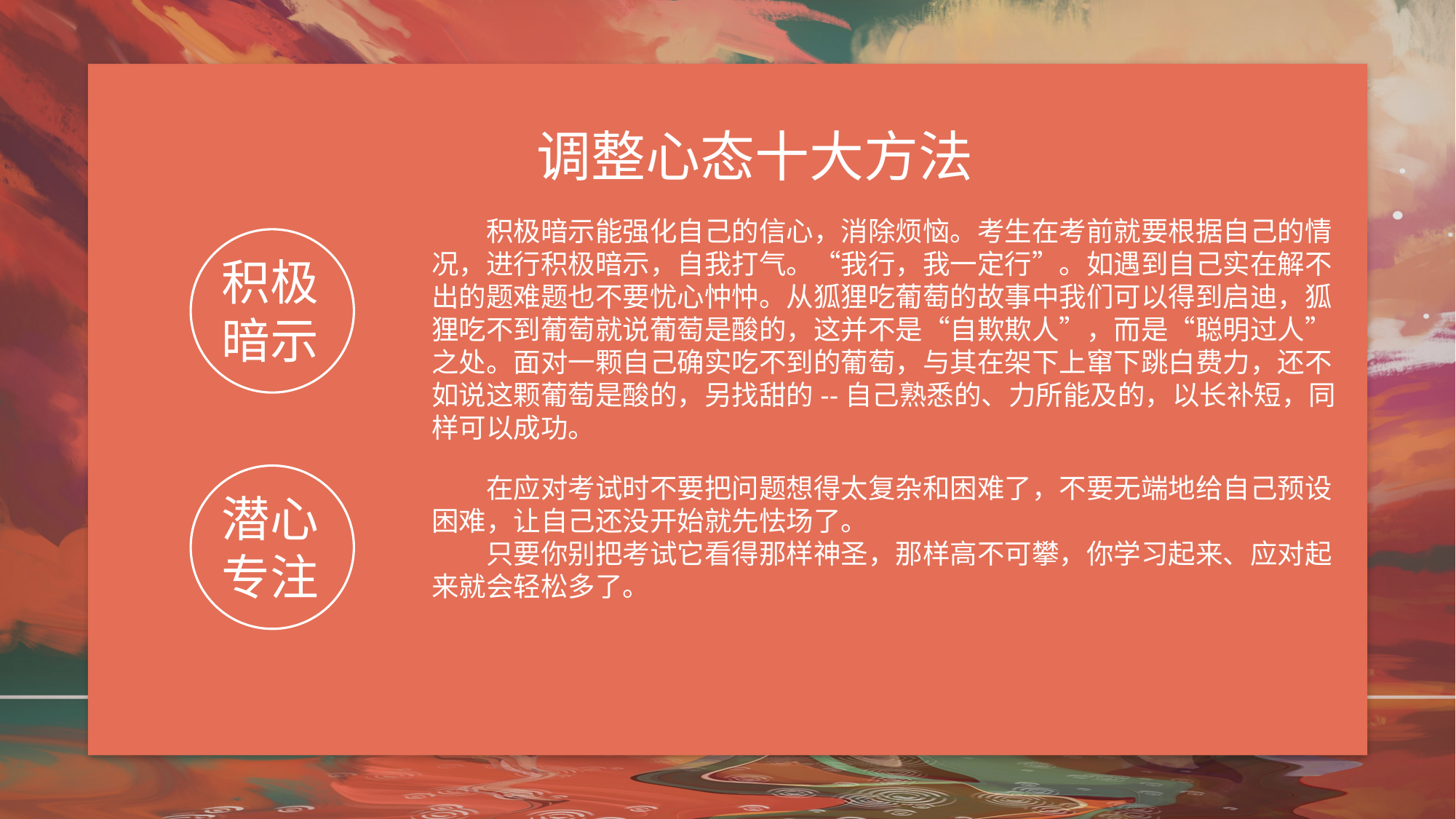

调整心态十大方法
积极暗示能强化自己的信心，消除烦恼。考生在考前就要根据自己的情况，进行积极暗示，自我打气。“我行，我一定行”。如遇到自己实在解不出的题难题也不要忧心忡忡。从狐狸吃葡萄的故事中我们可以得到启迪，狐狸吃不到葡萄就说葡萄是酸的，这并不是“自欺欺人”，而是“聪明过人”之处。面对一颗自己确实吃不到的葡萄，与其在架下上窜下跳白费力，还不如说这颗葡萄是酸的，另找甜的--自己熟悉的、力所能及的，以长补短，同样可以成功。

积极
暗示

潜心
专注
在应对考试时不要把问题想得太复杂和困难了，不要无端地给自己预设困难，让自己还没开始就先怯场了。
只要你别把考试它看得那样神圣，那样高不可攀，你学习起来、应对起来就会轻松多了。